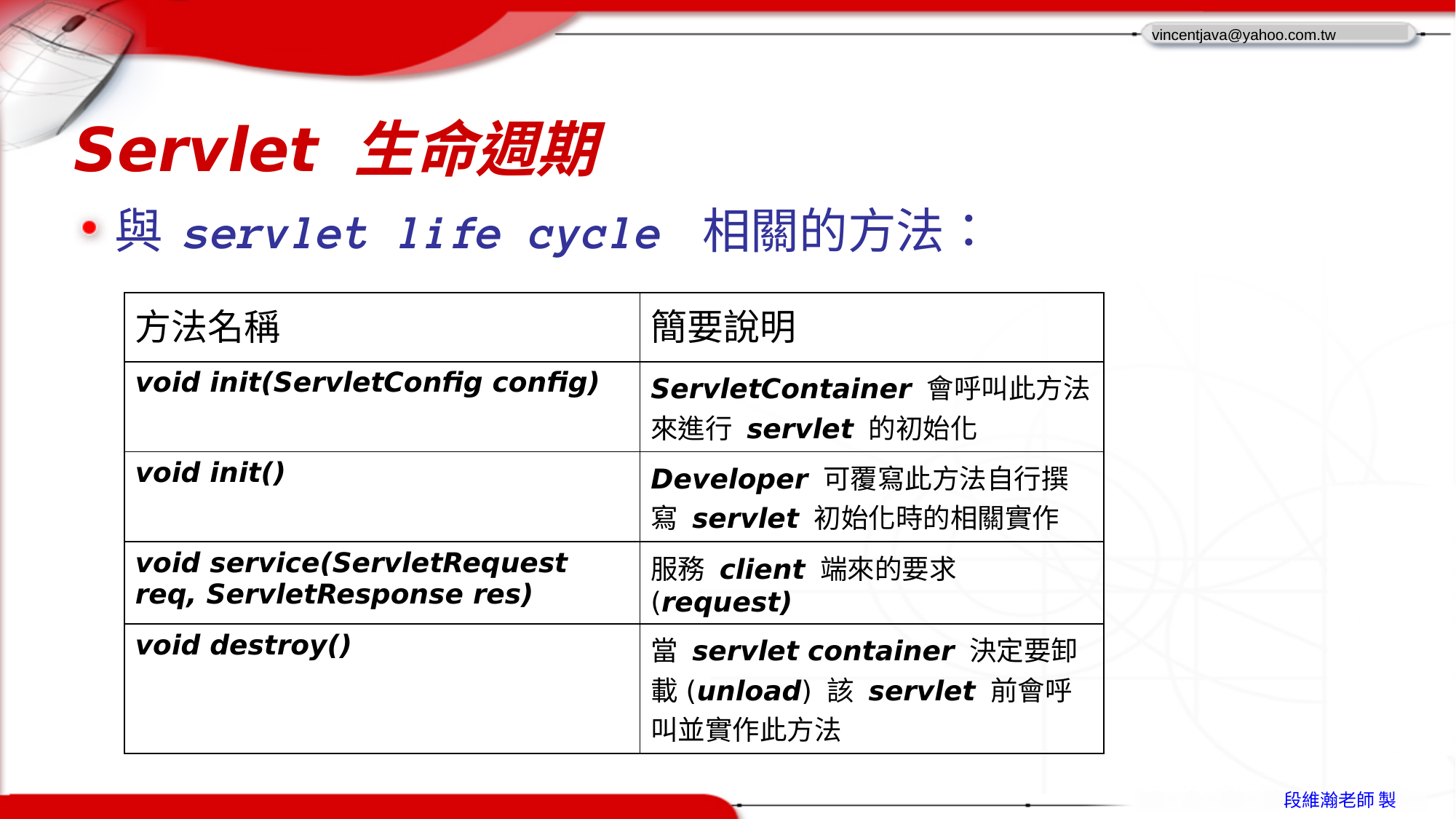

# Servlet 生命週期
與 servlet life cycle 相關的方法：
| 方法名稱 | 簡要說明 |
| --- | --- |
| void init(ServletConfig config) | ServletContainer 會呼叫此方法來進行 servlet 的初始化 |
| void init() | Developer 可覆寫此方法自行撰寫 servlet 初始化時的相關實作 |
| void service(ServletRequest req, ServletResponse res) | 服務 client 端來的要求 (request) |
| void destroy() | 當 servlet container 決定要卸載(unload) 該 servlet 前會呼叫並實作此方法 |